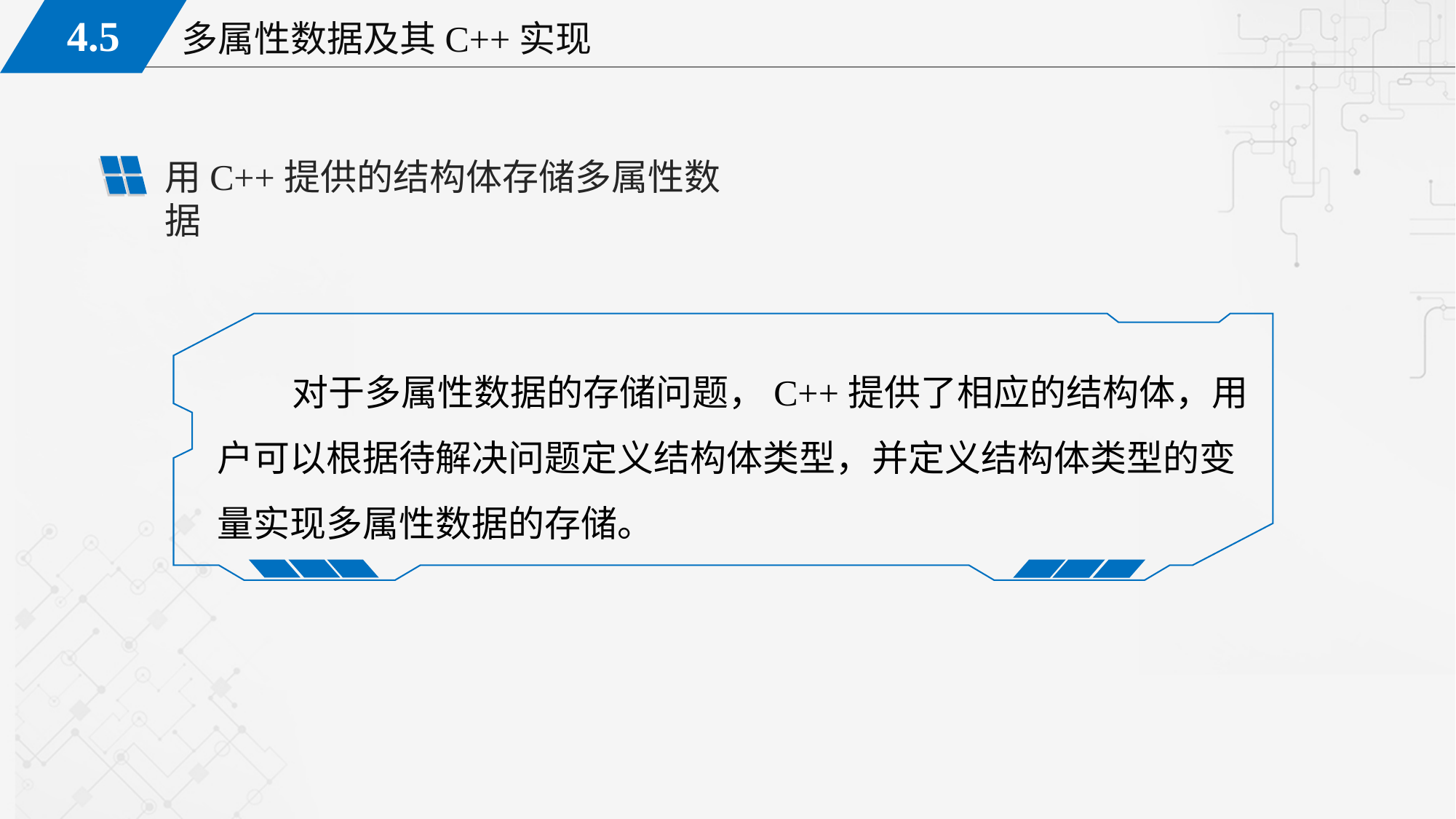

用C++提供的结构体存储多属性数据

对于多属性数据的存储问题，C++提供了相应的结构体，用户可以根据待解决问题定义结构体类型，并定义结构体类型的变量实现多属性数据的存储。